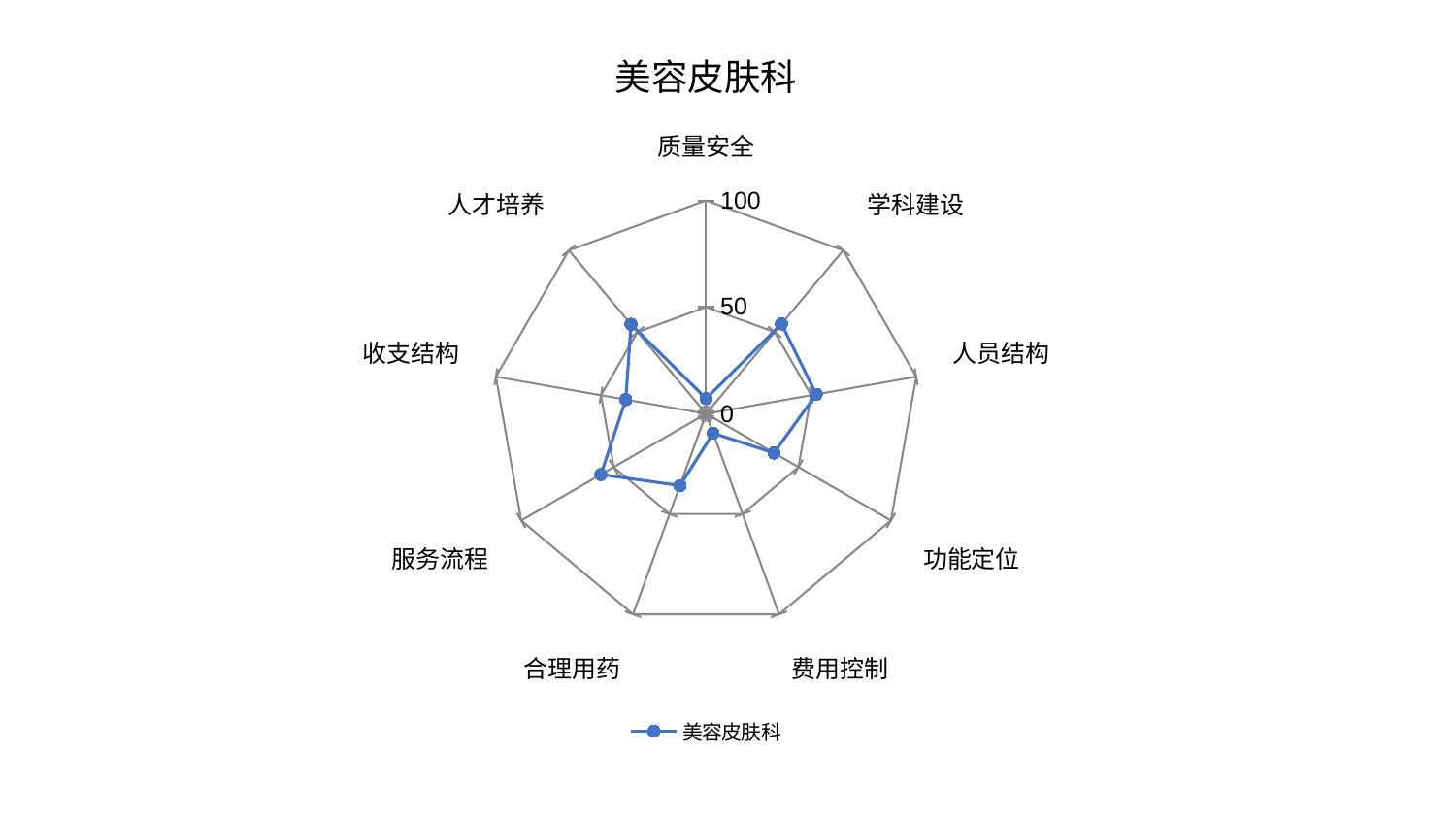

### Chart: 美容皮肤科

| Category | 美容皮肤科 |
|---|---|
| 质量安全 | 7.11609414934679 |
| 学科建设 | 54.99170857848387 |
| 人员结构 | 52.40980427310138 |
| 功能定位 | 36.74901578255684 |
| 费用控制 | 9.70747168986457 |
| 合理用药 | 35.82219918647464 |
| 服务流程 | 56.91403960683742 |
| 收支结构 | 38.20729263814906 |
| 人才培养 | 54.72853884438452 |
93